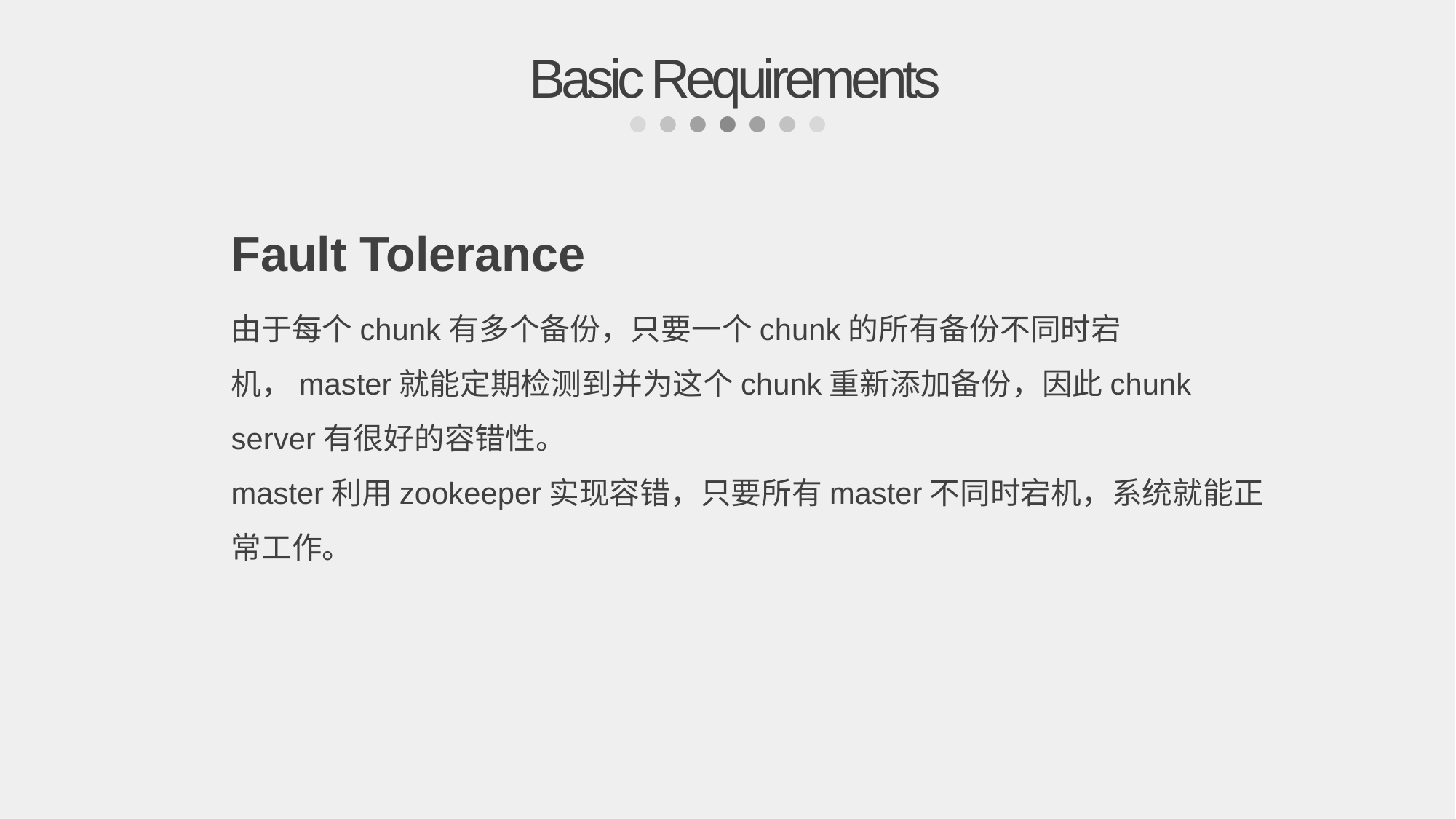

Basic Requirements
Fault Tolerance
由于每个chunk有多个备份，只要一个chunk的所有备份不同时宕机，master就能定期检测到并为这个chunk重新添加备份，因此chunk server有很好的容错性。
master利用zookeeper实现容错，只要所有master不同时宕机，系统就能正常工作。